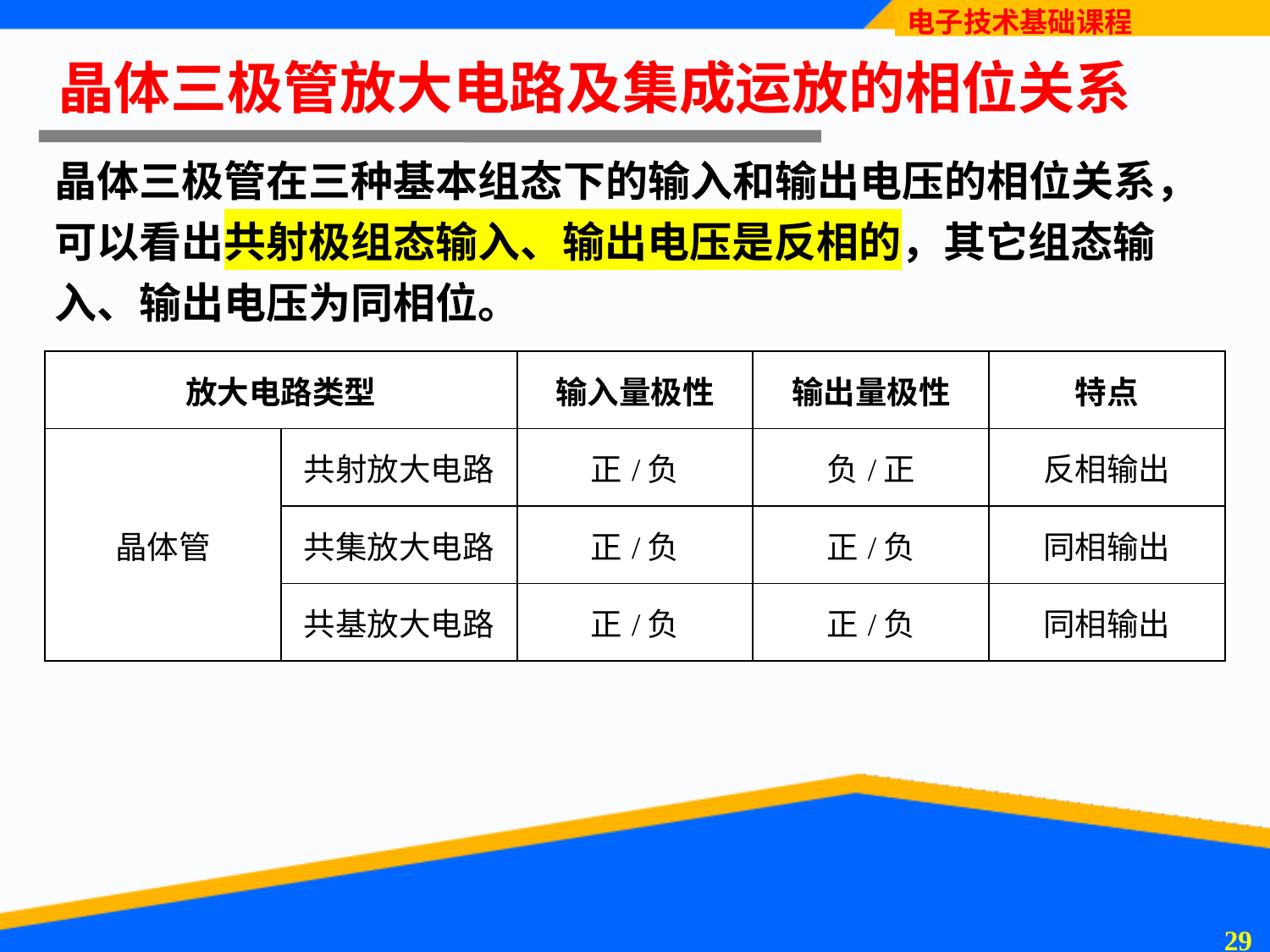

# 晶体三极管放大电路及集成运放的相位关系
晶体三极管在三种基本组态下的输入和输出电压的相位关系，可以看出共射极组态输入、输出电压是反相的，其它组态输入、输出电压为同相位。
| 放大电路类型 |  | 输入量极性 | 输出量极性 | 特点 |
| --- | --- | --- | --- | --- |
| 晶体管 | 共射放大电路 | 正/负 | 负/正 | 反相输出 |
|  | 共集放大电路 | 正/负 | 正/负 | 同相输出 |
|  | 共基放大电路 | 正/负 | 正/负 | 同相输出 |
29